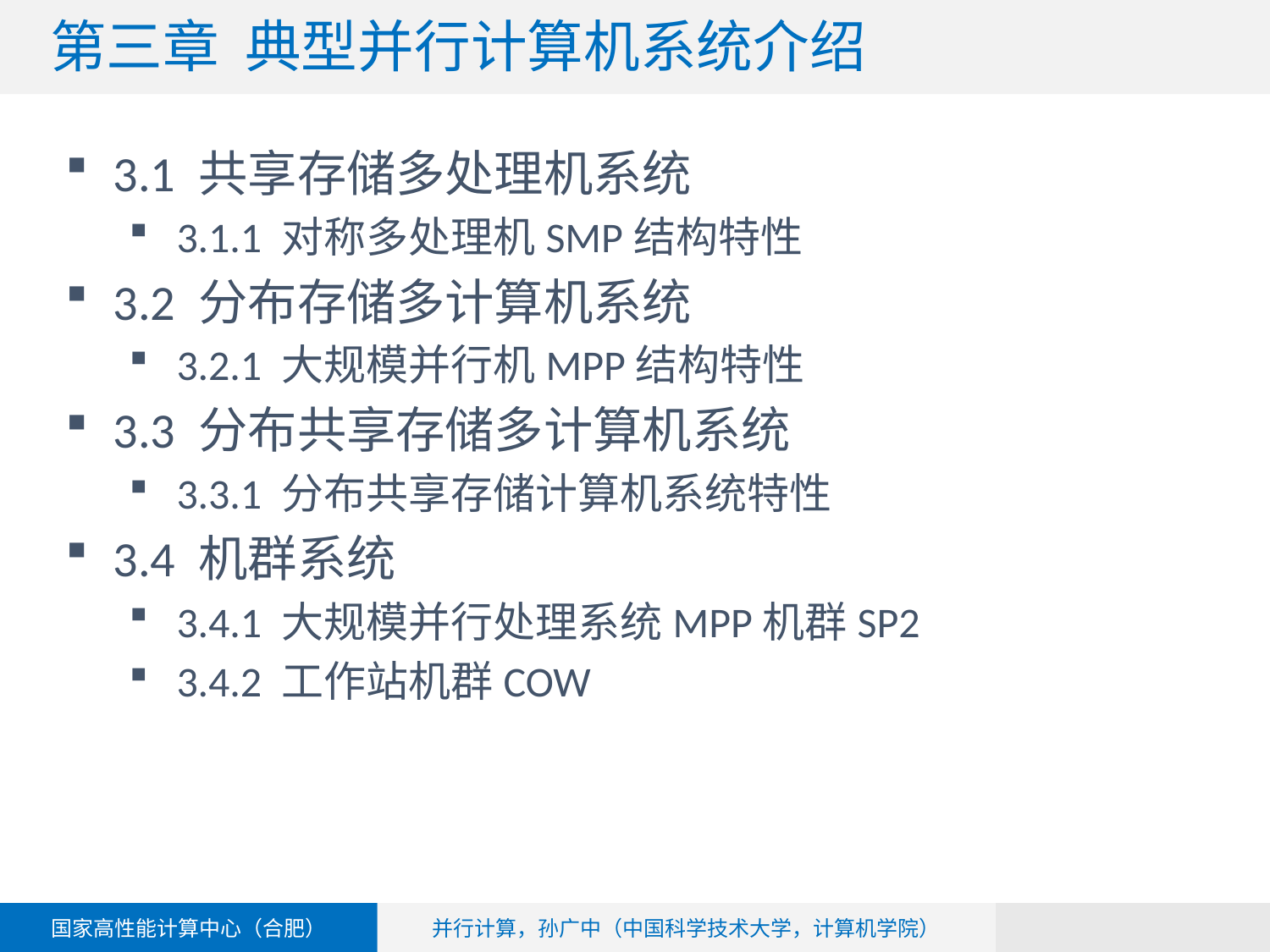

# 第三章  典型并行计算机系统介绍
3.1 共享存储多处理机系统
3.1.1 对称多处理机SMP结构特性
3.2 分布存储多计算机系统
3.2.1 大规模并行机MPP结构特性
3.3 分布共享存储多计算机系统
3.3.1 分布共享存储计算机系统特性
3.4 机群系统
3.4.1 大规模并行处理系统MPP机群SP2
3.4.2 工作站机群COW